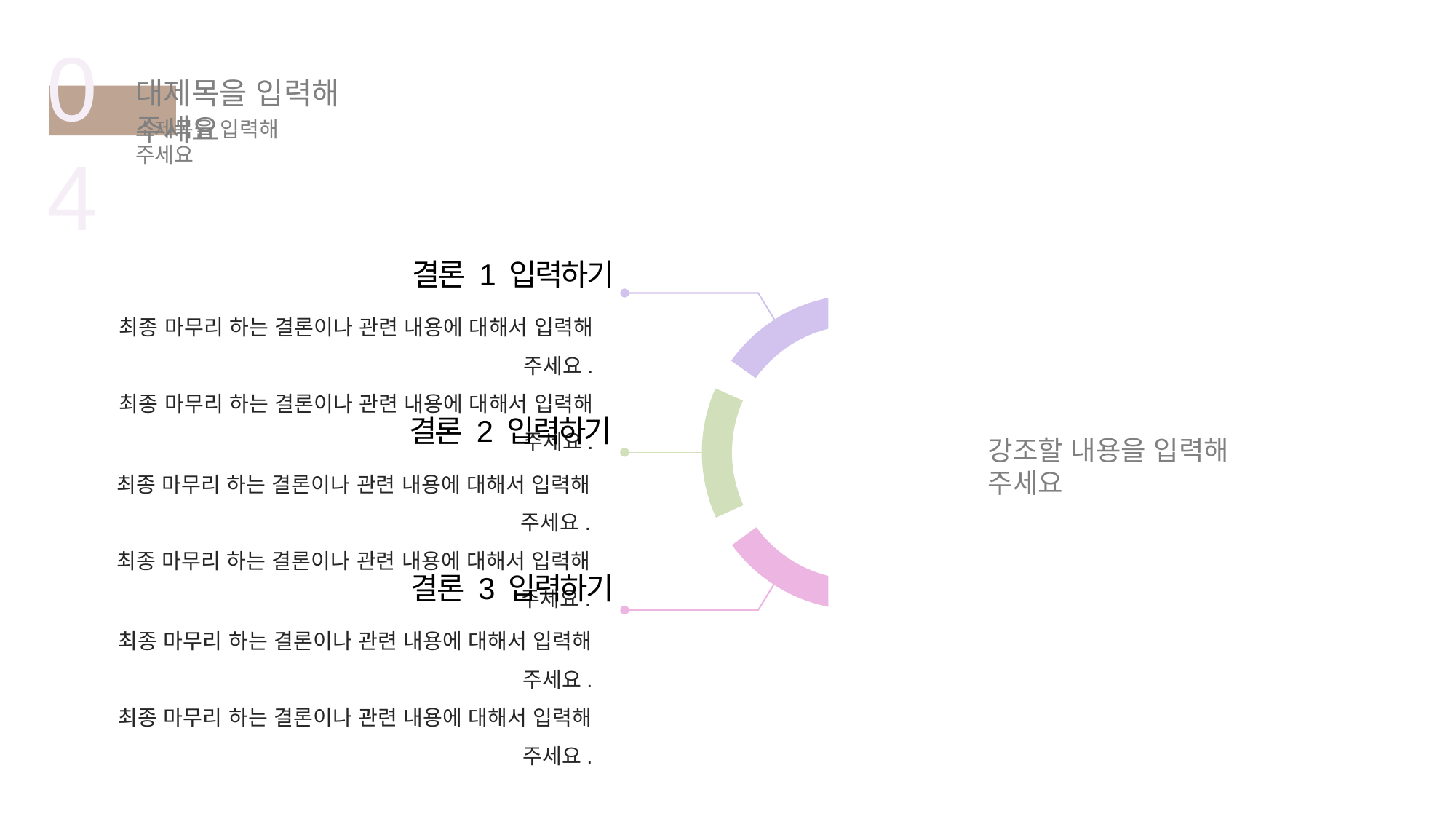

04
대제목을 입력해 주세요

소제목을 입력해 주세요

결론 1 입력하기

최종 마무리 하는 결론이나 관련 내용에 대해서 입력해 주세요.
최종 마무리 하는 결론이나 관련 내용에 대해서 입력해 주세요.
결론 2 입력하기
강조할 내용을 입력해 주세요
최종 마무리 하는 결론이나 관련 내용에 대해서 입력해 주세요.
최종 마무리 하는 결론이나 관련 내용에 대해서 입력해 주세요.
결론 3 입력하기
최종 마무리 하는 결론이나 관련 내용에 대해서 입력해 주세요.
최종 마무리 하는 결론이나 관련 내용에 대해서 입력해 주세요.